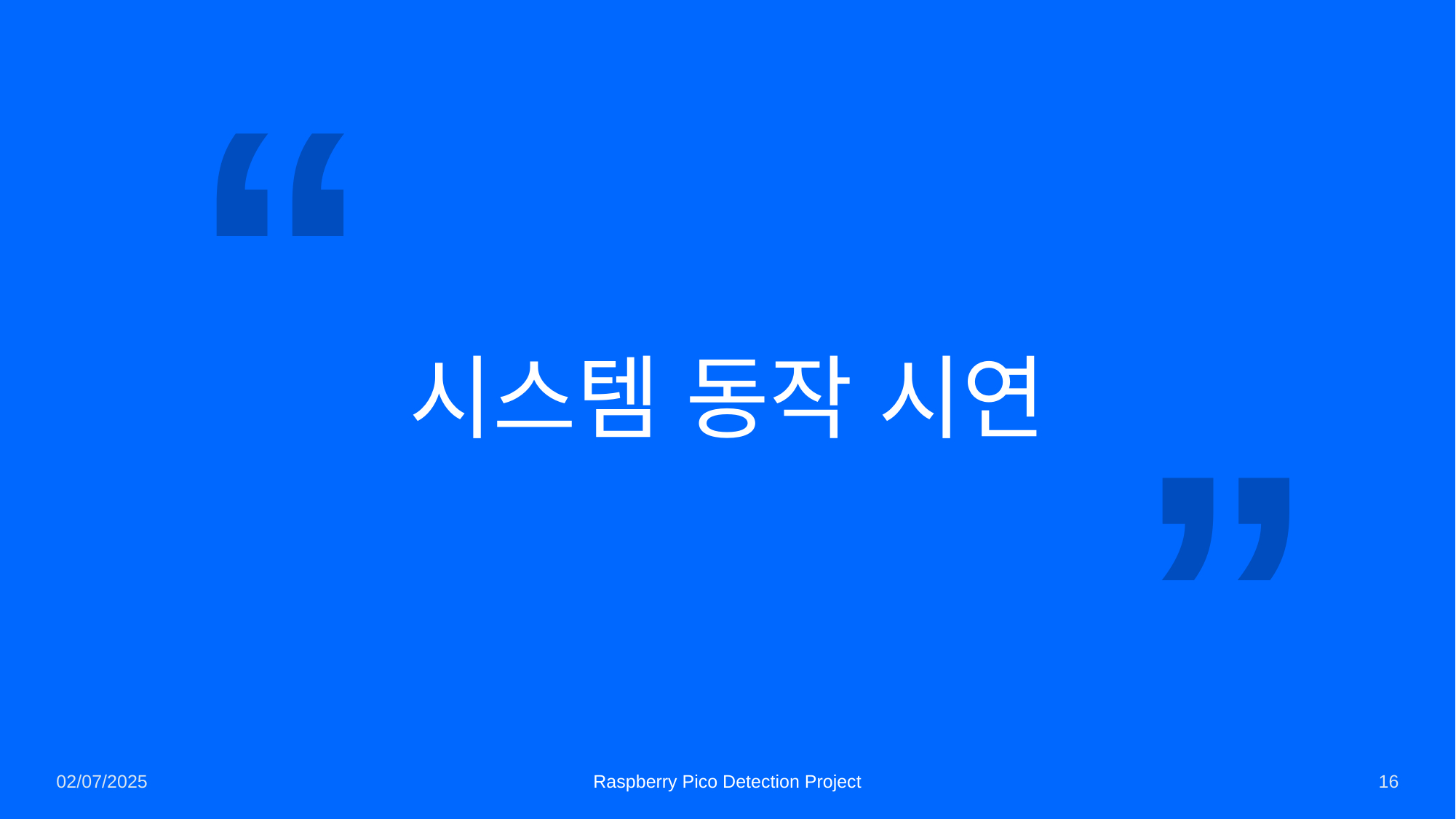

“
# 시스템 동작 시연
”
02/07/2025
Raspberry Pico Detection Project
16